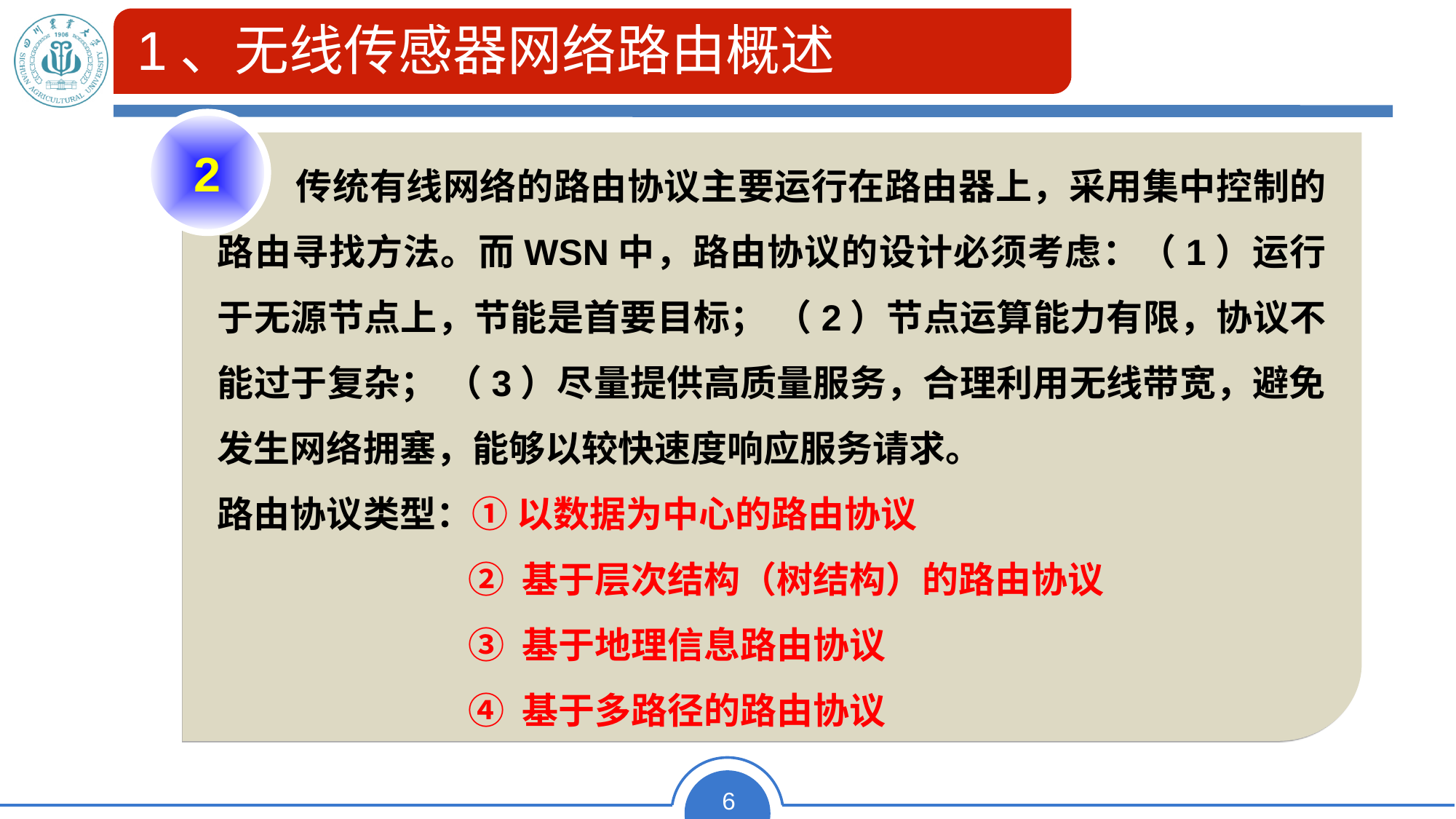

# 1、无线传感器网络路由概述
2
        传统有线网络的路由协议主要运行在路由器上，采用集中控制的路由寻找方法。而WSN中，路由协议的设计必须考虑：（1）运行于无源节点上，节能是首要目标； （2）节点运算能力有限，协议不能过于复杂； （3）尽量提供高质量服务，合理利用无线带宽，避免发生网络拥塞，能够以较快速度响应服务请求。
路由协议类型：① 以数据为中心的路由协议
	  	    ② 基于层次结构（树结构）的路由协议
		    ③ 基于地理信息路由协议
		    ④ 基于多路径的路由协议